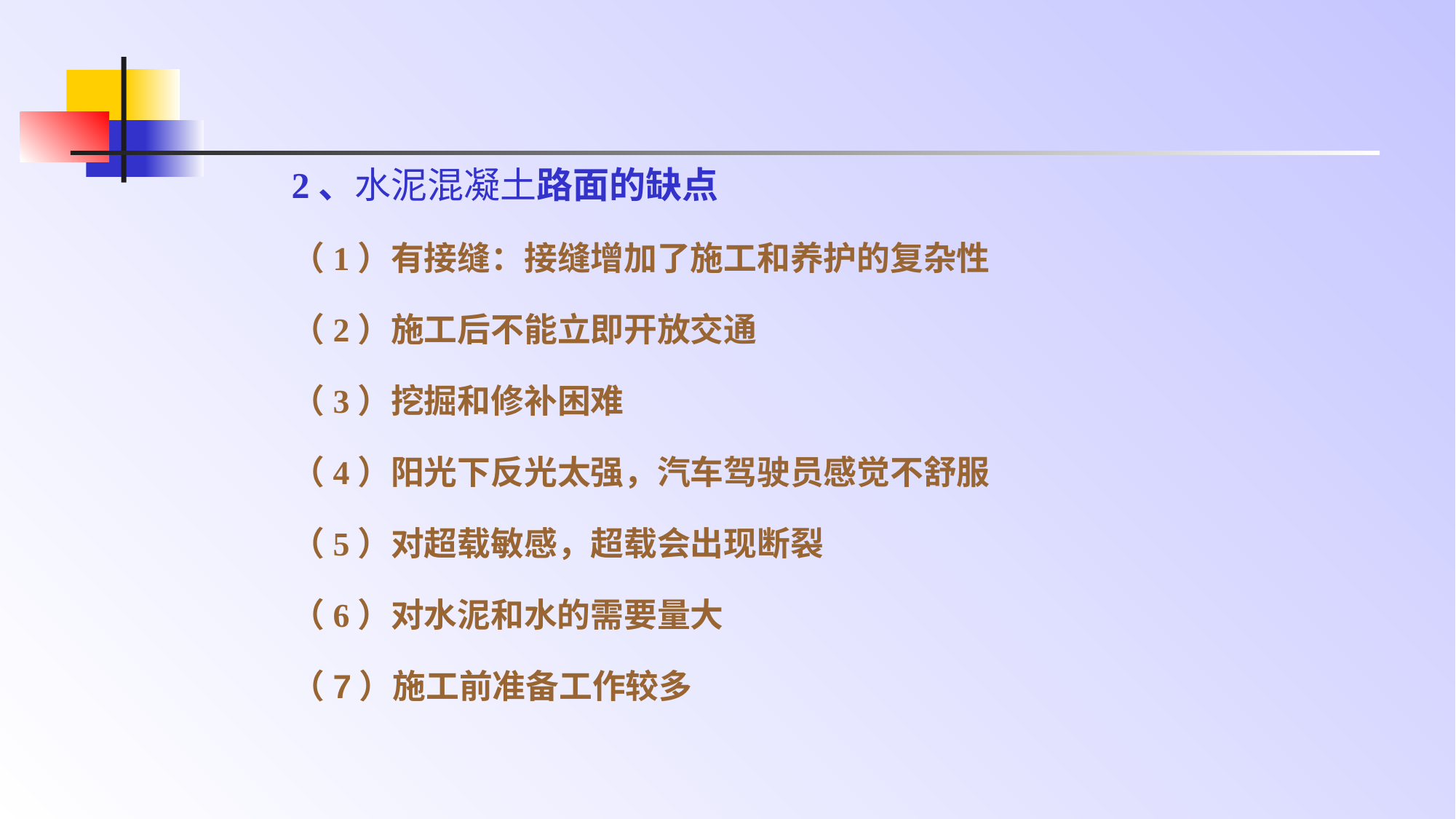

2、水泥混凝土路面的缺点
（1）有接缝：接缝增加了施工和养护的复杂性
（2）施工后不能立即开放交通
（3）挖掘和修补困难
（4）阳光下反光太强，汽车驾驶员感觉不舒服
（5）对超载敏感，超载会出现断裂
（6）对水泥和水的需要量大
（7）施工前准备工作较多